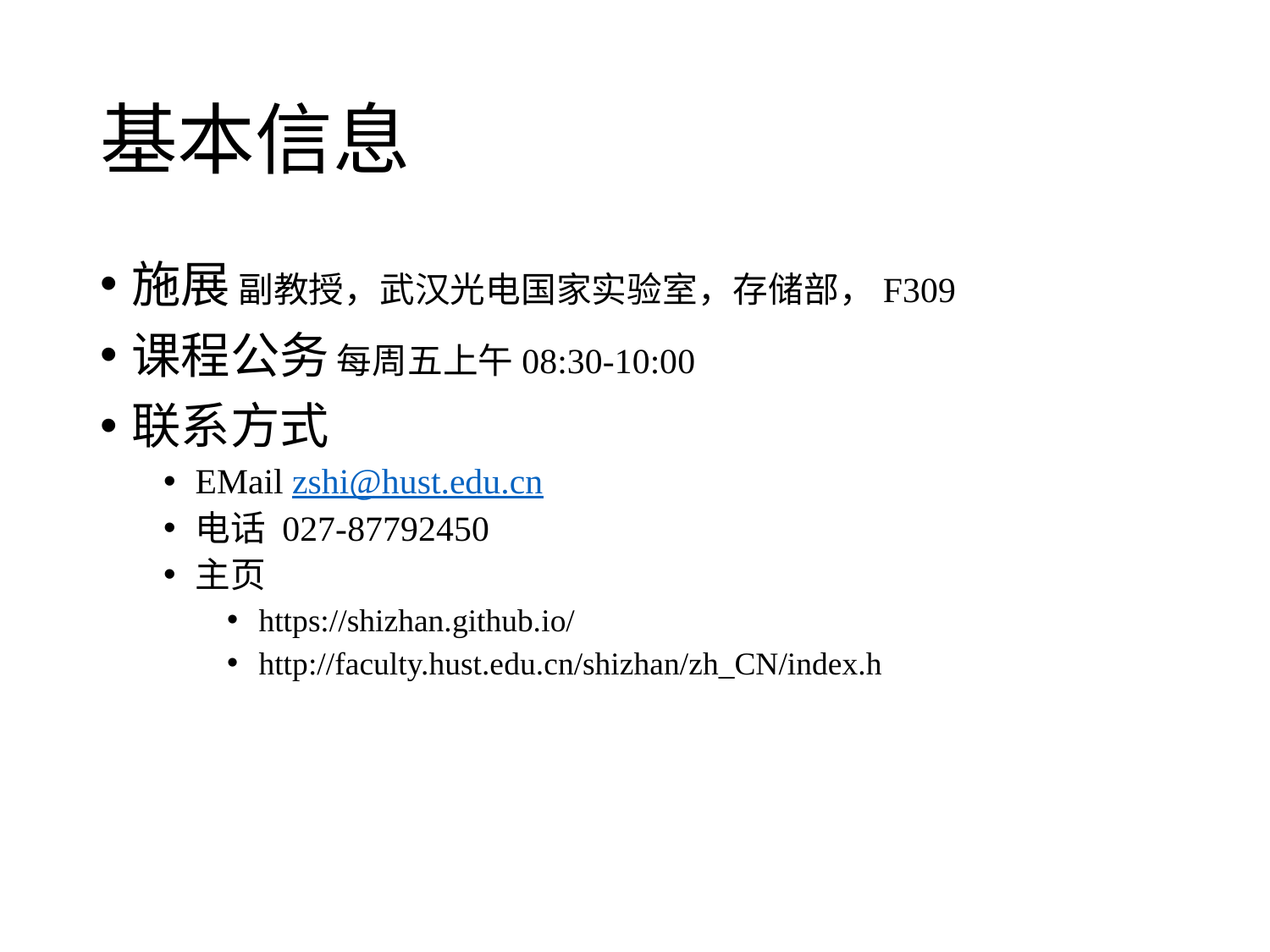

# 基本信息
施展 副教授，武汉光电国家实验室，存储部，F309
课程公务 每周五上午08:30-10:00
联系方式
EMail zshi@hust.edu.cn
电话 027-87792450
主页
https://shizhan.github.io/
http://faculty.hust.edu.cn/shizhan/zh_CN/index.h